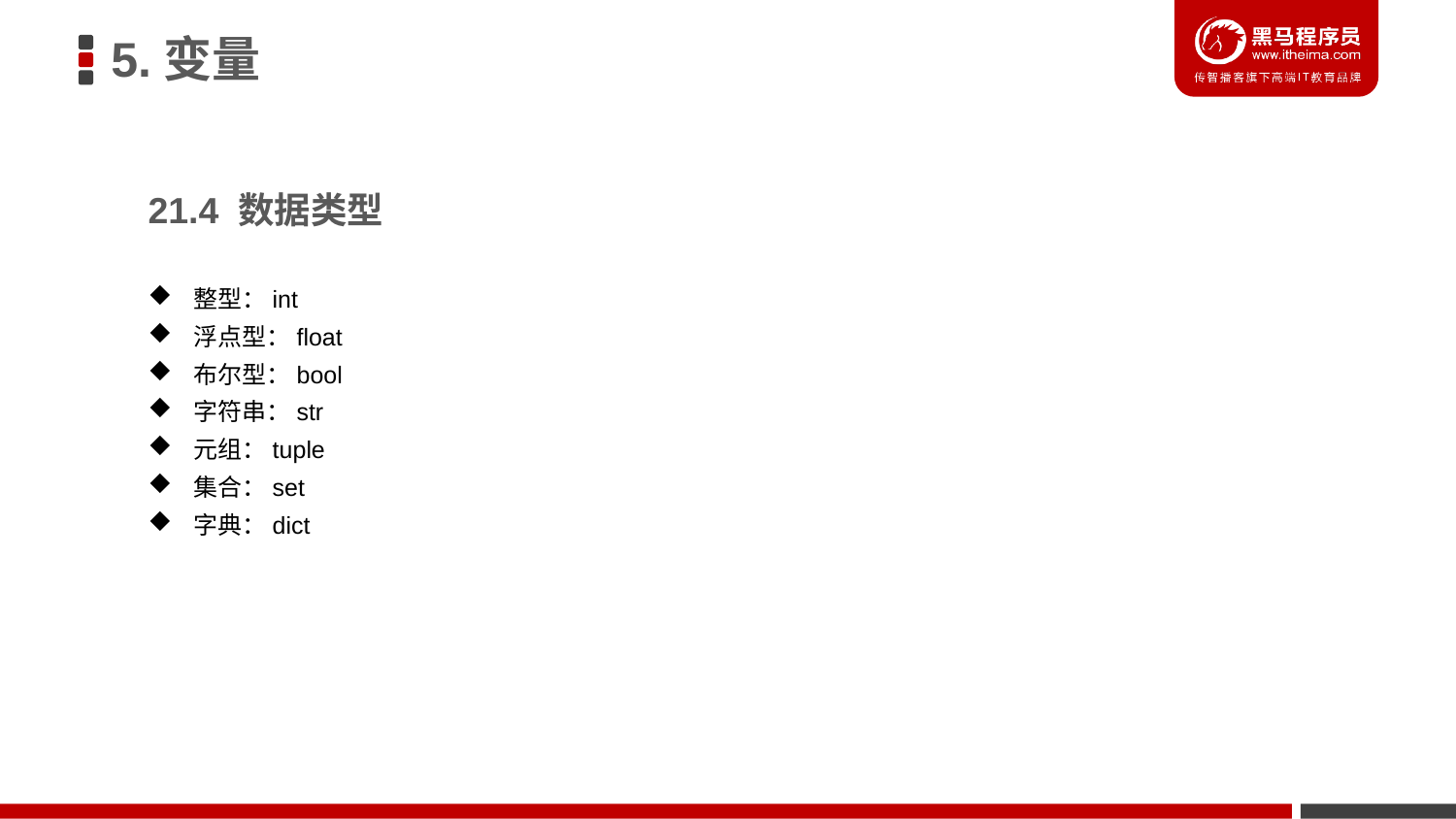

5.变量
21.4 数据类型
整型：int
浮点型：float
布尔型：bool
字符串：str
元组：tuple
集合：set
字典：dict